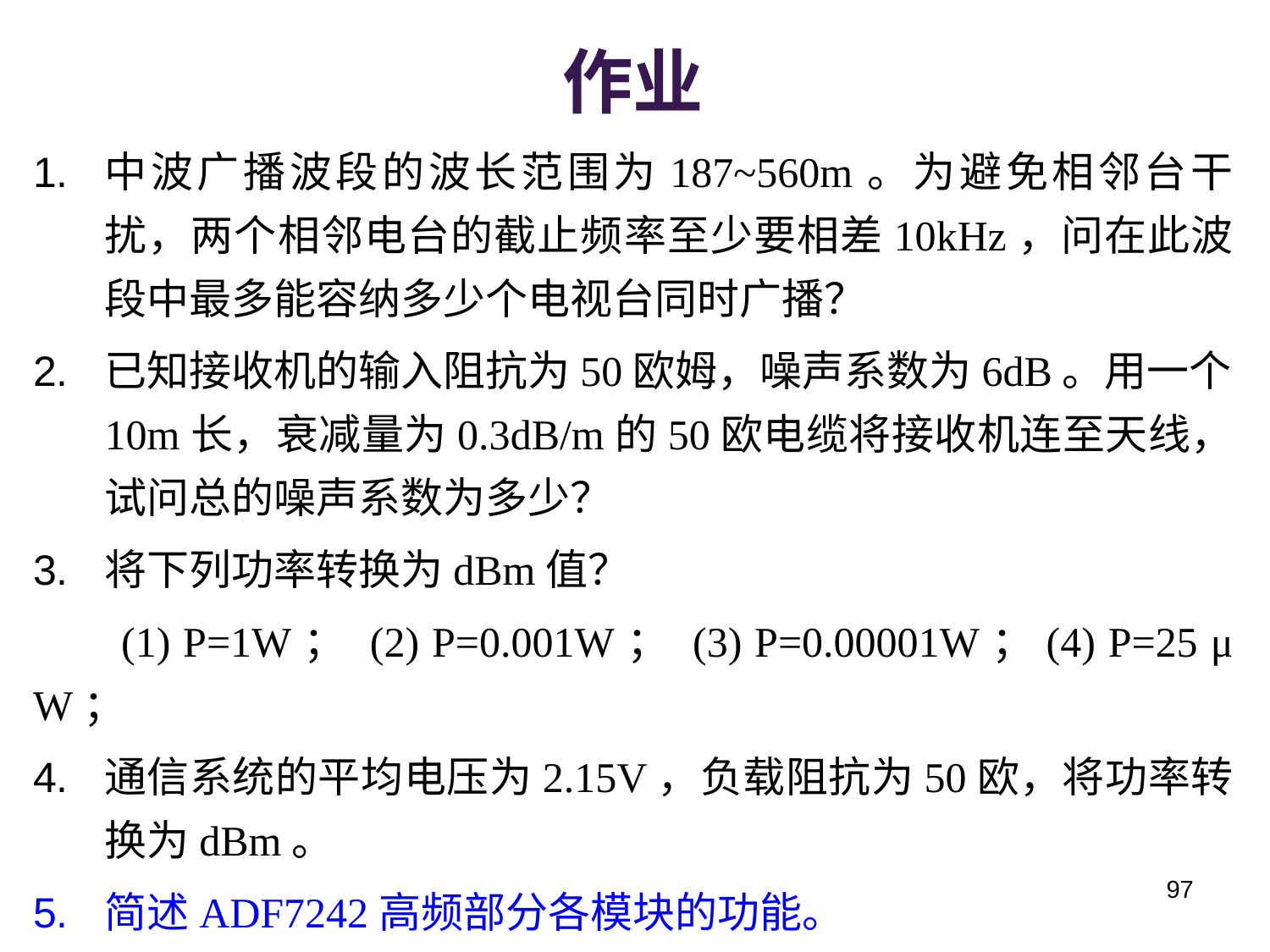

# 作业
中波广播波段的波长范围为187~560m。为避免相邻台干扰，两个相邻电台的截止频率至少要相差10kHz，问在此波段中最多能容纳多少个电视台同时广播？
已知接收机的输入阻抗为50欧姆，噪声系数为6dB。用一个10m长，衰减量为0.3dB/m的50欧电缆将接收机连至天线，试问总的噪声系数为多少？
将下列功率转换为dBm值？
       (1) P=1W； (2) P=0.001W； (3) P=0.00001W；(4) P=25 μ W；
通信系统的平均电压为2.15V，负载阻抗为50欧，将功率转换为dBm。
简述ADF7242高频部分各模块的功能。

97